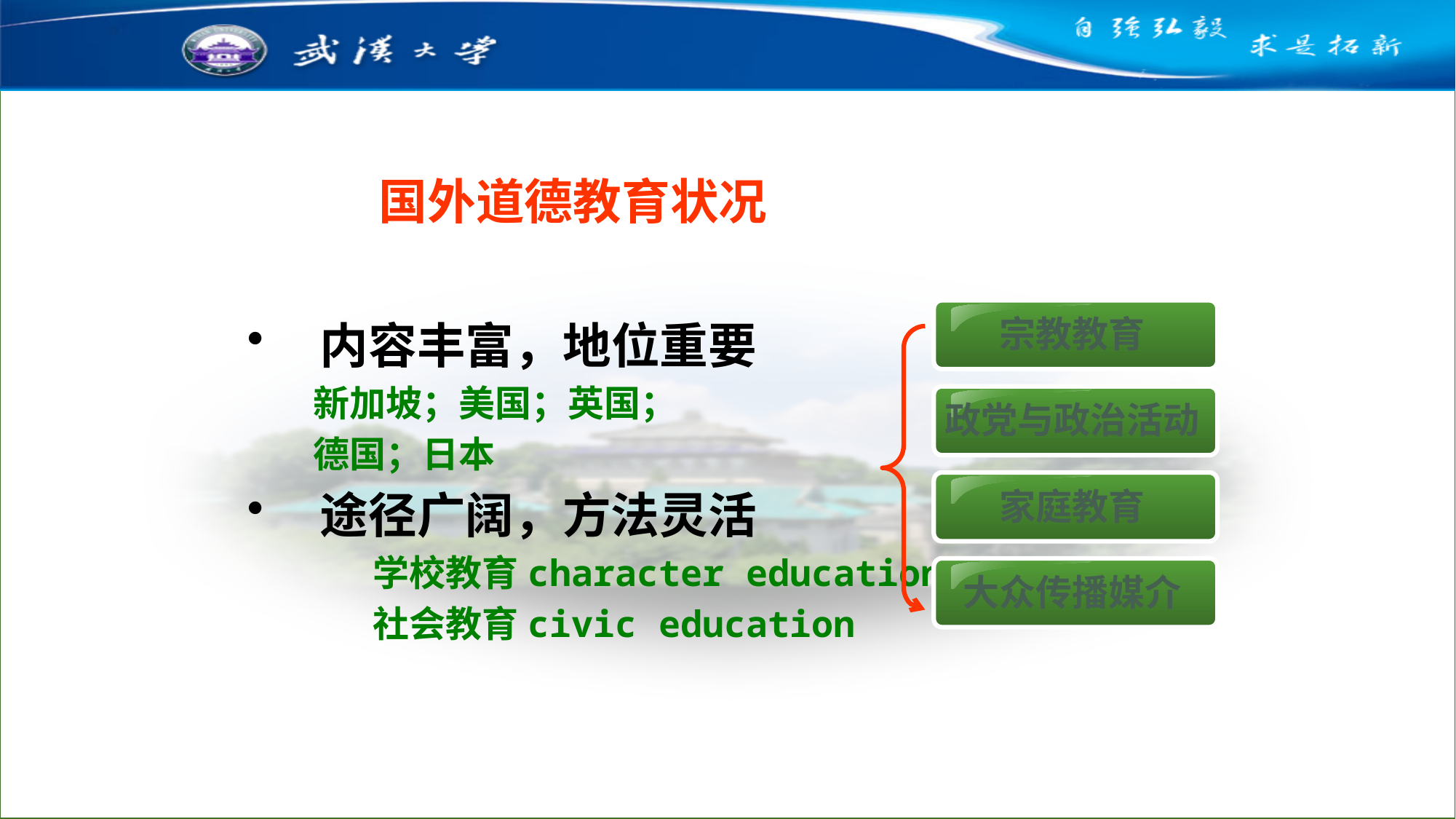

#
国外道德教育状况

宗教教育

政党与政治活动

家庭教育

大众传播媒介
内容丰富，地位重要
       新加坡；美国；英国；
       德国；日本
途径广阔，方法灵活
 学校教育character education
 社会教育civic education